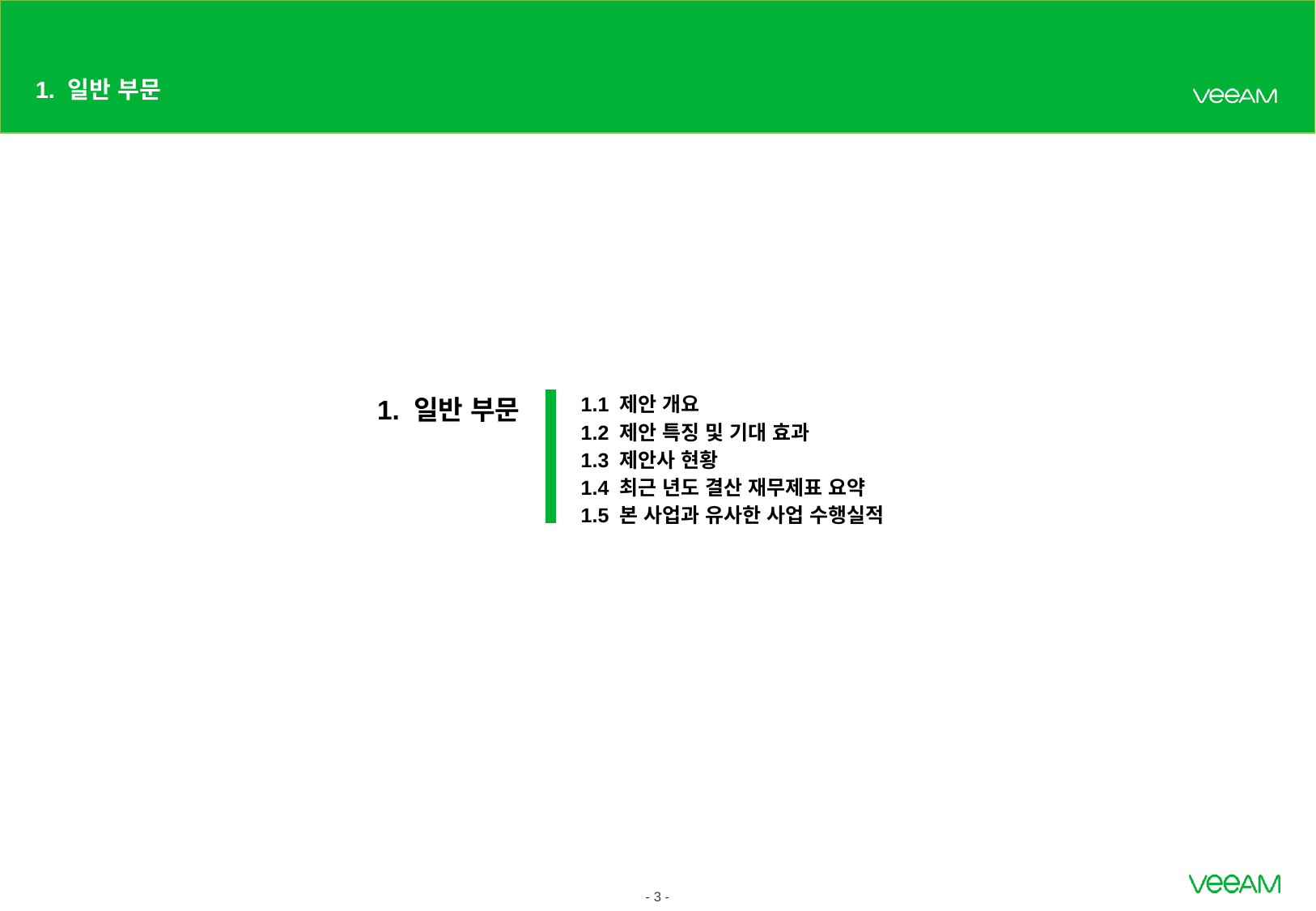

# 1. 일반 부문
1.1 제안 개요
1.2 제안 특징 및 기대 효과
1.3 제안사 현황
1.4 최근 년도 결산 재무제표 요약
1.5 본 사업과 유사한 사업 수행실적
1. 일반 부문